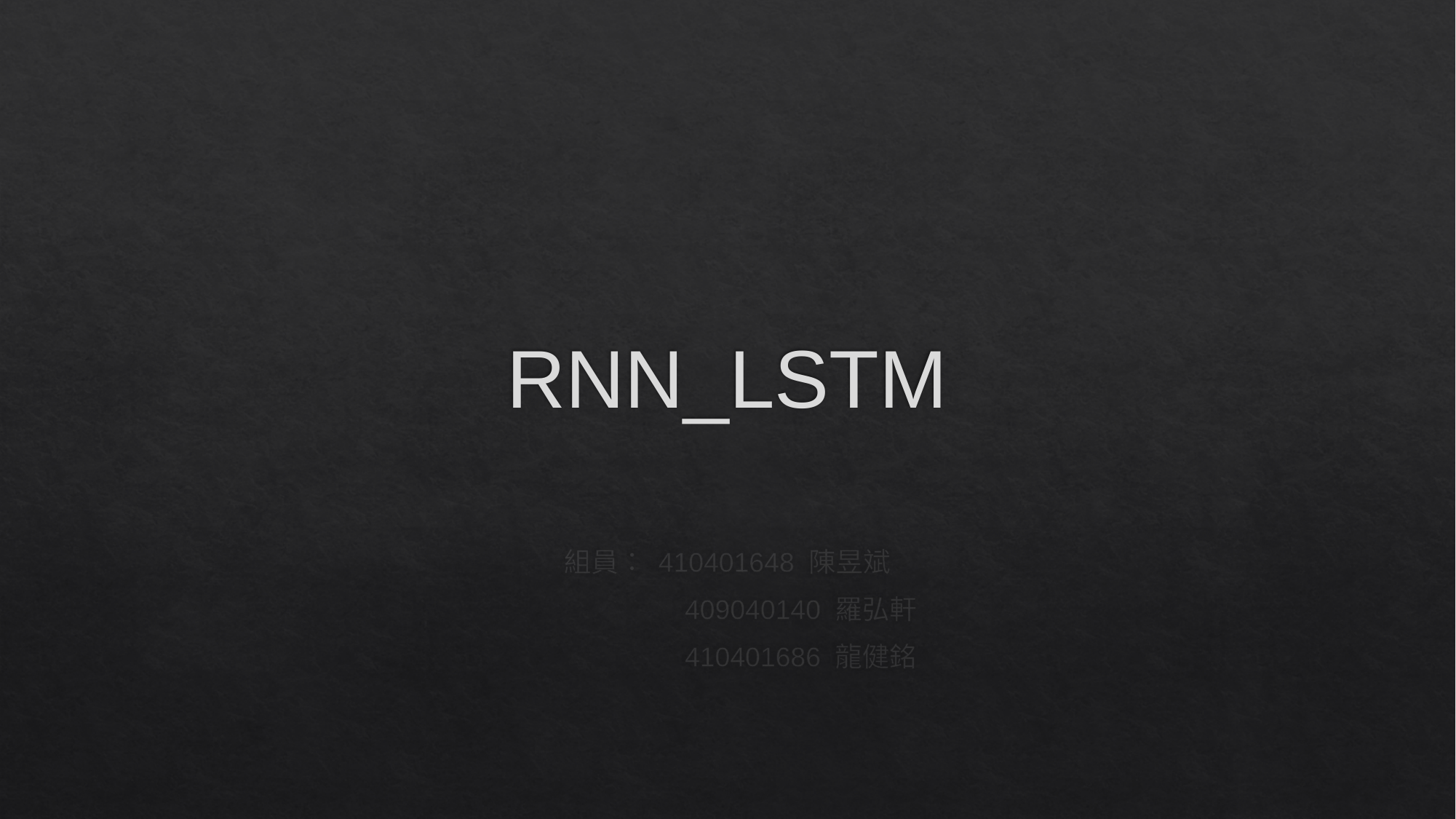

# RNN_LSTM
組員： 410401648 陳昱斌
	     409040140 羅弘軒
	     410401686 龍健銘